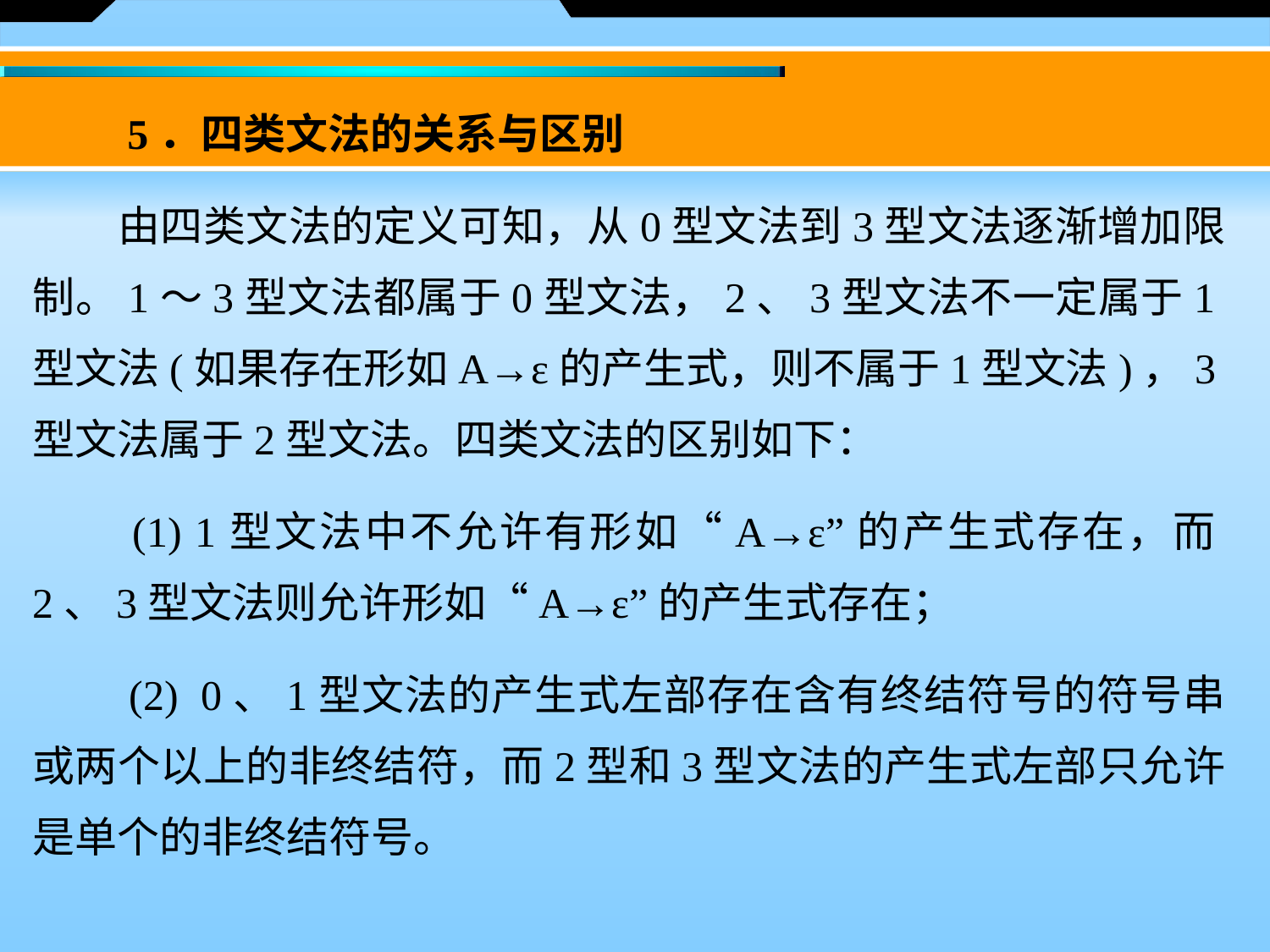

5．四类文法的关系与区别
　　由四类文法的定义可知，从0型文法到3型文法逐渐增加限制。1～3型文法都属于0型文法，2、3型文法不一定属于1型文法(如果存在形如A→ε的产生式，则不属于1型文法)，3型文法属于2型文法。四类文法的区别如下：
　　(1) 1型文法中不允许有形如“A→ε”的产生式存在，而2、3型文法则允许形如“A→ε”的产生式存在；
　　(2)  0、1型文法的产生式左部存在含有终结符号的符号串或两个以上的非终结符，而2型和3型文法的产生式左部只允许是单个的非终结符号。